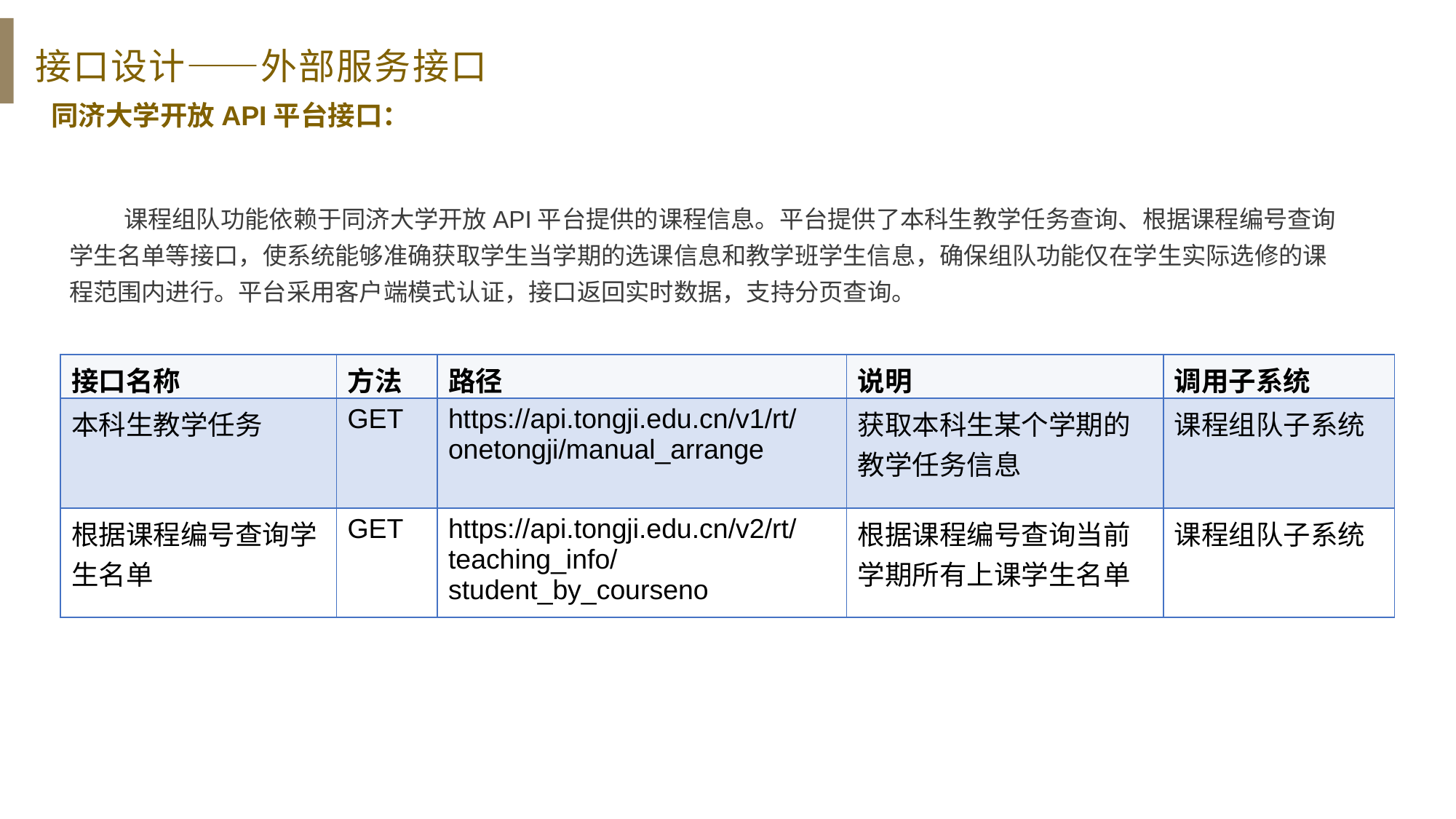

接口设计——外部服务接口
同济大学开放API平台接口：

         课程组队功能依赖于同济大学开放API平台提供的课程信息。平台提供了本科生教学任务查询、根据课程编号查询学生名单等接口，使系统能够准确获取学生当学期的选课信息和教学班学生信息，确保组队功能仅在学生实际选修的课程范围内进行。平台采用客户端模式认证，接口返回实时数据，支持分页查询。
| 接口名称 | 方法 | 路径 | 说明 | 调用子系统 |
| --- | --- | --- | --- | --- |
| 本科生教学任务 | GET | https://api.tongji.edu.cn/v1/rt/onetongji/manual\_arrange | 获取本科生某个学期的教学任务信息 | 课程组队子系统 |
| 根据课程编号查询学生名单 | GET | https://api.tongji.edu.cn/v2/rt/teaching\_info/student\_by\_courseno | 根据课程编号查询当前学期所有上课学生名单 | 课程组队子系统 |